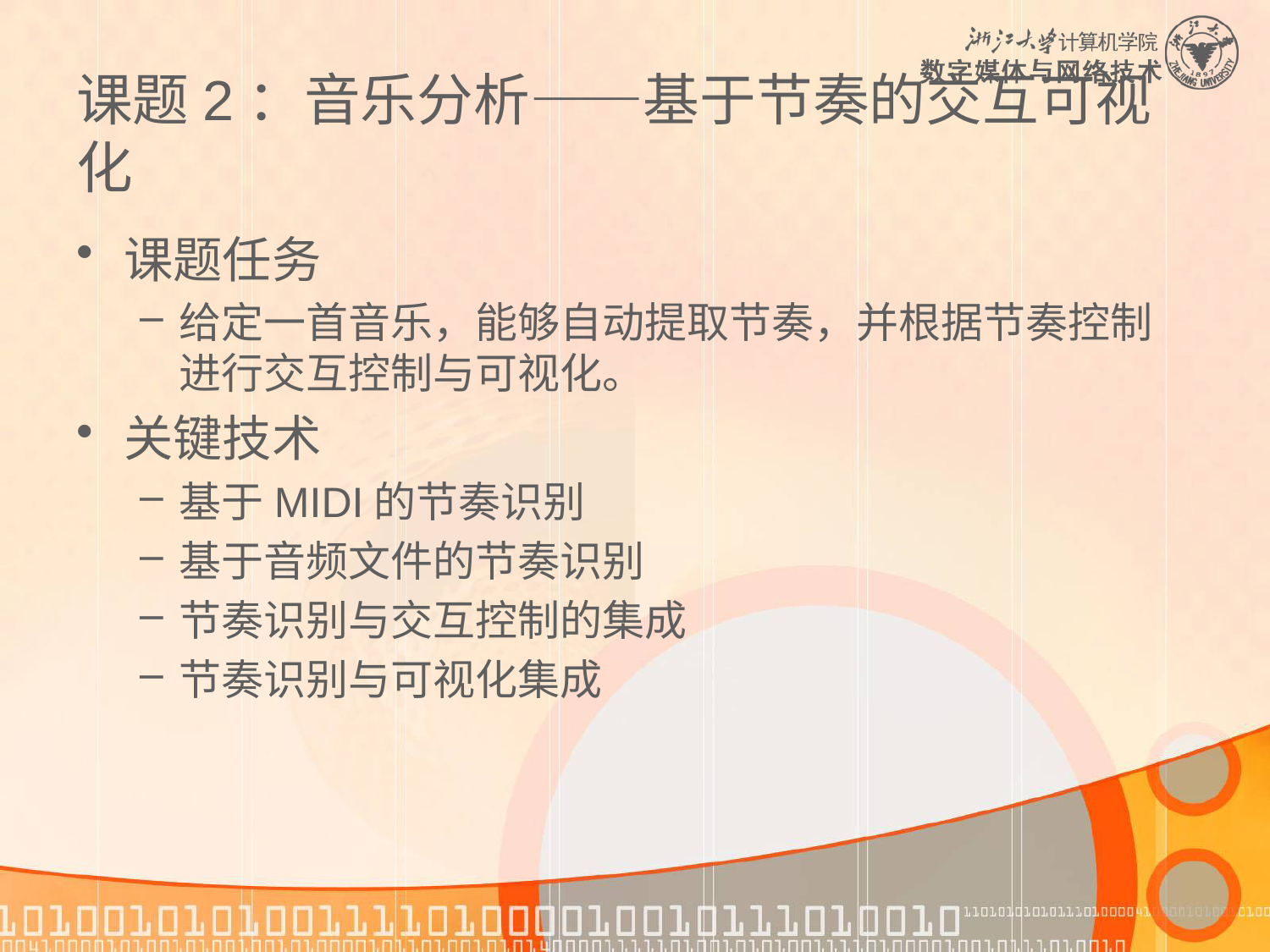

# 课题2：音乐分析——基于节奏的交互可视化
课题任务
给定一首音乐，能够自动提取节奏，并根据节奏控制进行交互控制与可视化。
关键技术
基于MIDI的节奏识别
基于音频文件的节奏识别
节奏识别与交互控制的集成
节奏识别与可视化集成